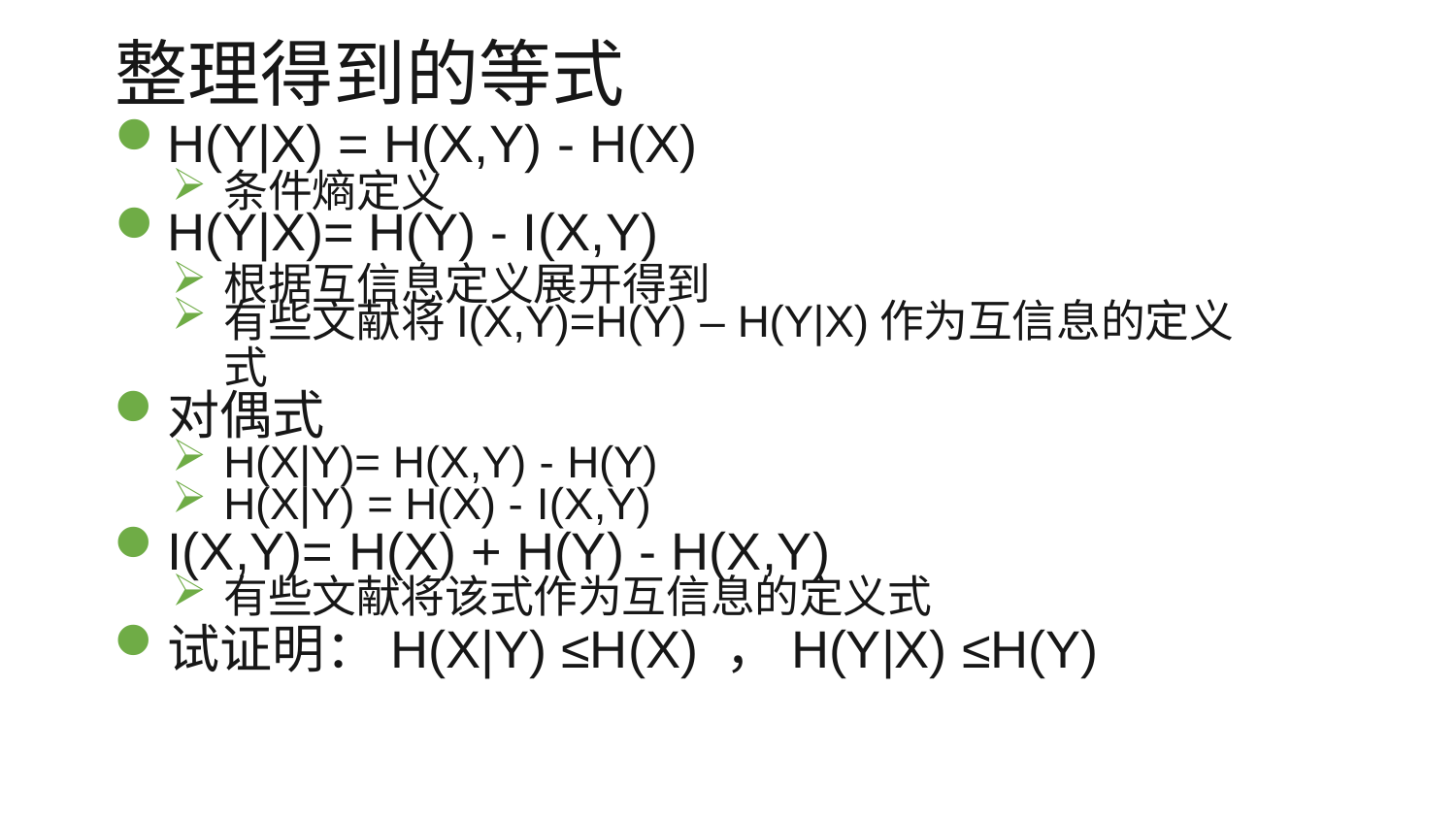

# 整理得到的等式
H(Y|X) = H(X,Y) - H(X)
H(Y|X)= H(Y) - I(X,Y)
根据互信息定义展开得到
条件熵定义
有些文献将I(X,Y)=H(Y) – H(Y|X)作为互信息的定义式
对偶式
H(X|Y)= H(X,Y) - H(Y)
H(X|Y) = H(X) - I(X,Y)
I(X,Y)= H(X) + H(Y) - H(X,Y)
有些文献将该式作为互信息的定义式
试证明：H(X|Y) ≤H(X) ，H(Y|X) ≤H(Y)